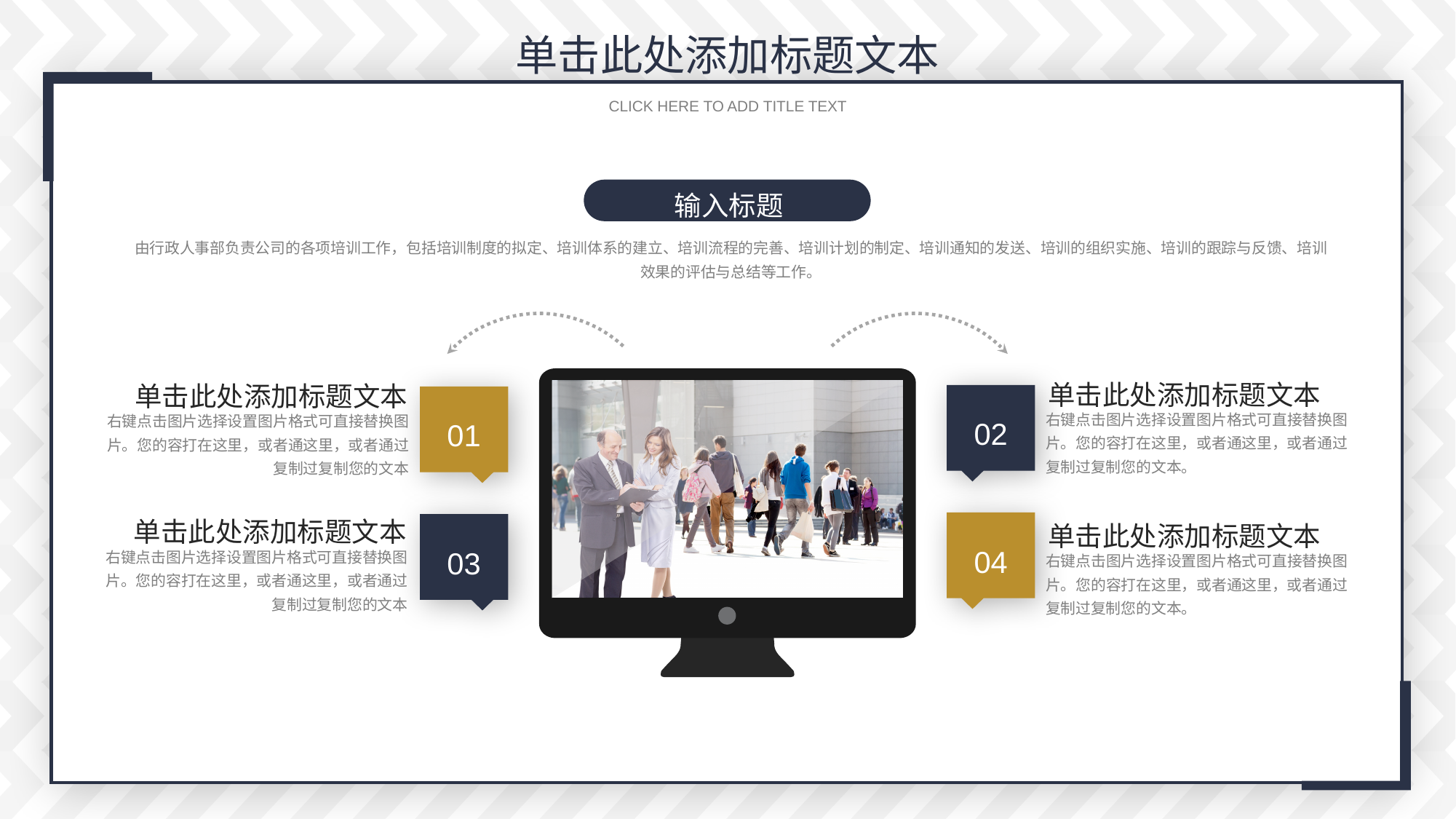

单击此处添加标题文本
 CLICK HERE TO ADD TITLE TEXT

输入标题
由行政人事部负责公司的各项培训工作，包括培训制度的拟定、培训体系的建立、培训流程的完善、培训计划的制定、培训通知的发送、培训的组织实施、培训的跟踪与反馈、培训效果的评估与总结等工作。

单击此处添加标题文本
右键点击图片选择设置图片格式可直接替换图片。您的容打在这里，或者通这里，或者通过复制过复制您的文本。
单击此处添加标题文本
右键点击图片选择设置图片格式可直接替换图片。您的容打在这里，或者通这里，或者通过复制过复制您的文本
02
01
单击此处添加标题文本
右键点击图片选择设置图片格式可直接替换图片。您的容打在这里，或者通这里，或者通过复制过复制您的文本
单击此处添加标题文本
右键点击图片选择设置图片格式可直接替换图片。您的容打在这里，或者通这里，或者通过复制过复制您的文本。
04
03